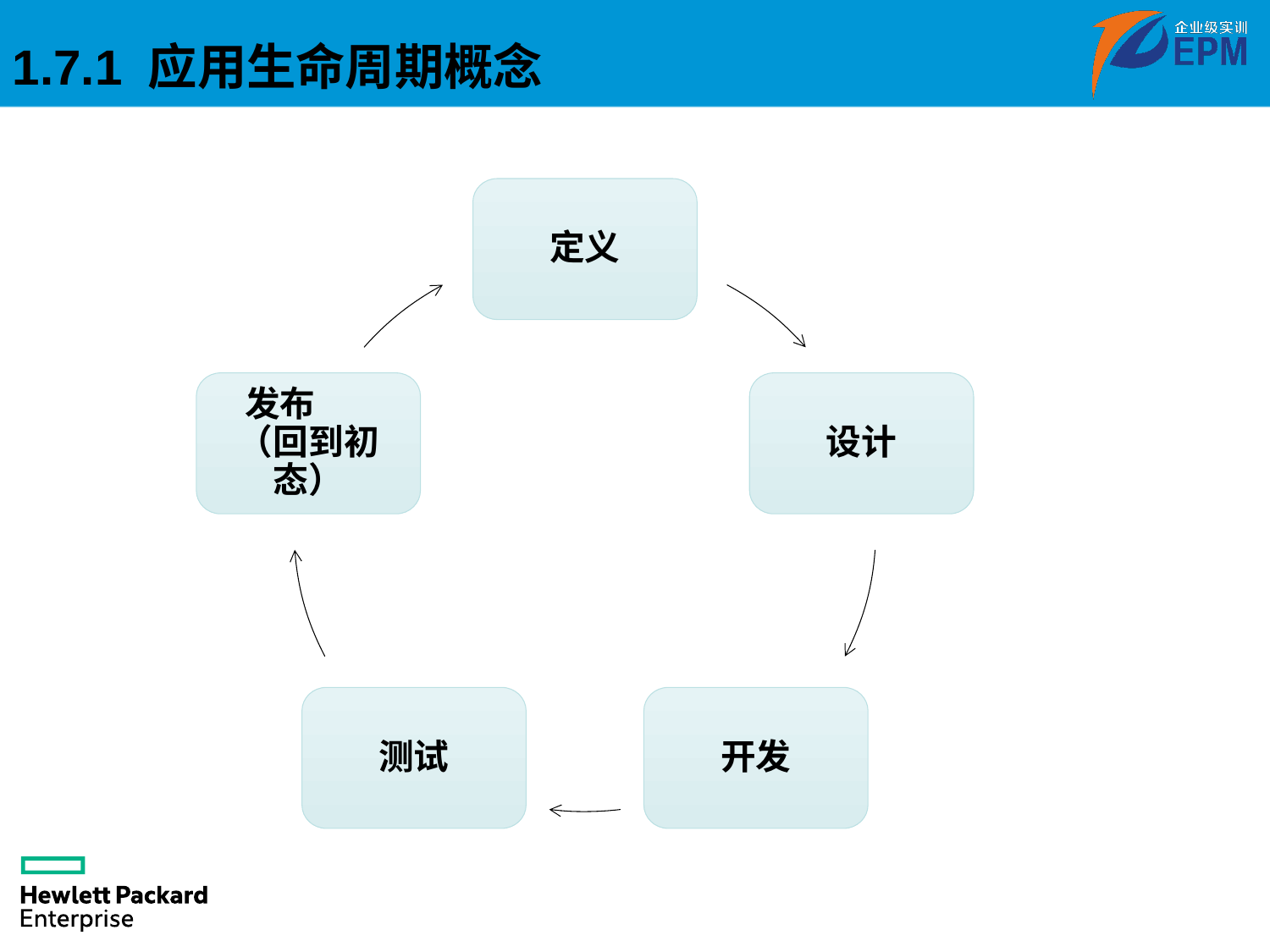

1.7.1 应用生命周期概念
定义

发布        （回到初态）
设计
测试
开发